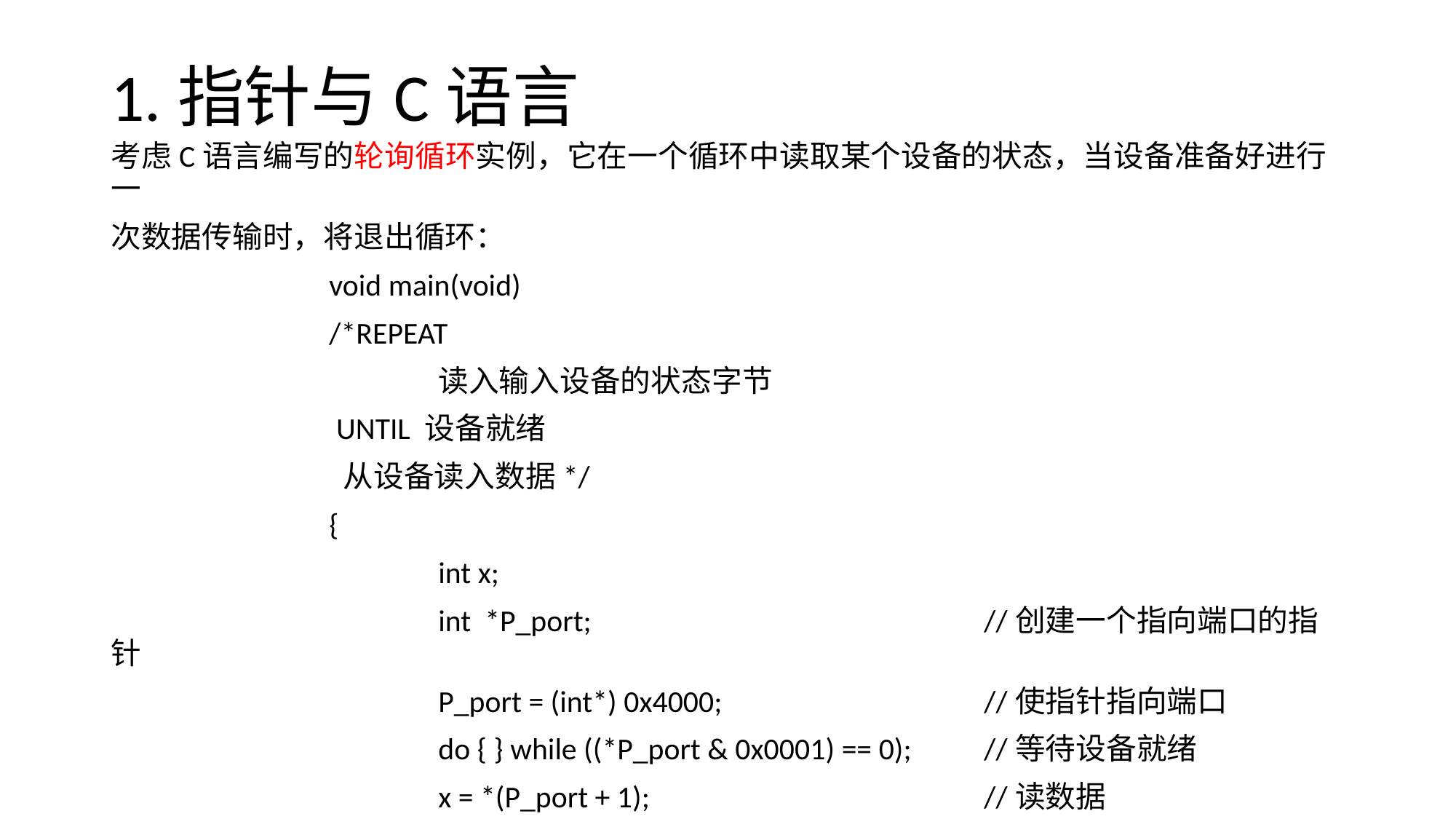

# 1.指针与C语言
考虑C语言编写的轮询循环实例，它在一个循环中读取某个设备的状态，当设备准备好进行一
次数据传输时，将退出循环：
		void main(void)
		/*REPEAT
			读入输入设备的状态字节
		 UNTIL 设备就绪
		 从设备读入数据*/
		{
			int x;
			int  *P_port;				//创建一个指向端口的指针
			P_port = (int*) 0x4000;			//使指针指向端口
			do { } while ((*P_port & 0x0001) == 0);	//等待设备就绪
			x = *(P_port + 1);				//读数据
		}